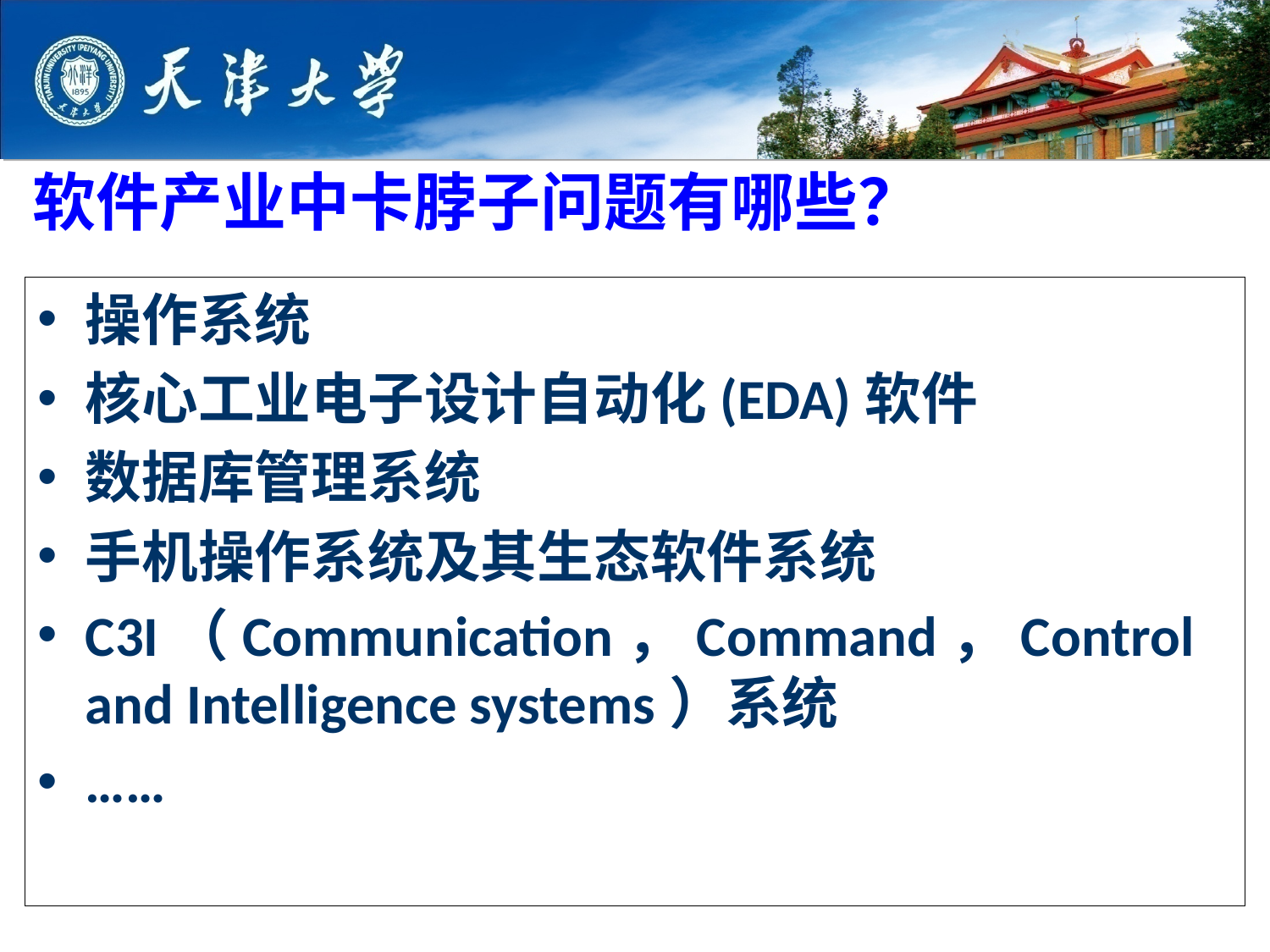

# 软件产业中卡脖子问题有哪些？
操作系统
核心工业电子设计自动化(EDA)软件
数据库管理系统
手机操作系统及其生态软件系统
C3I（Communication，Command，Control and Intelligence systems）系统
……